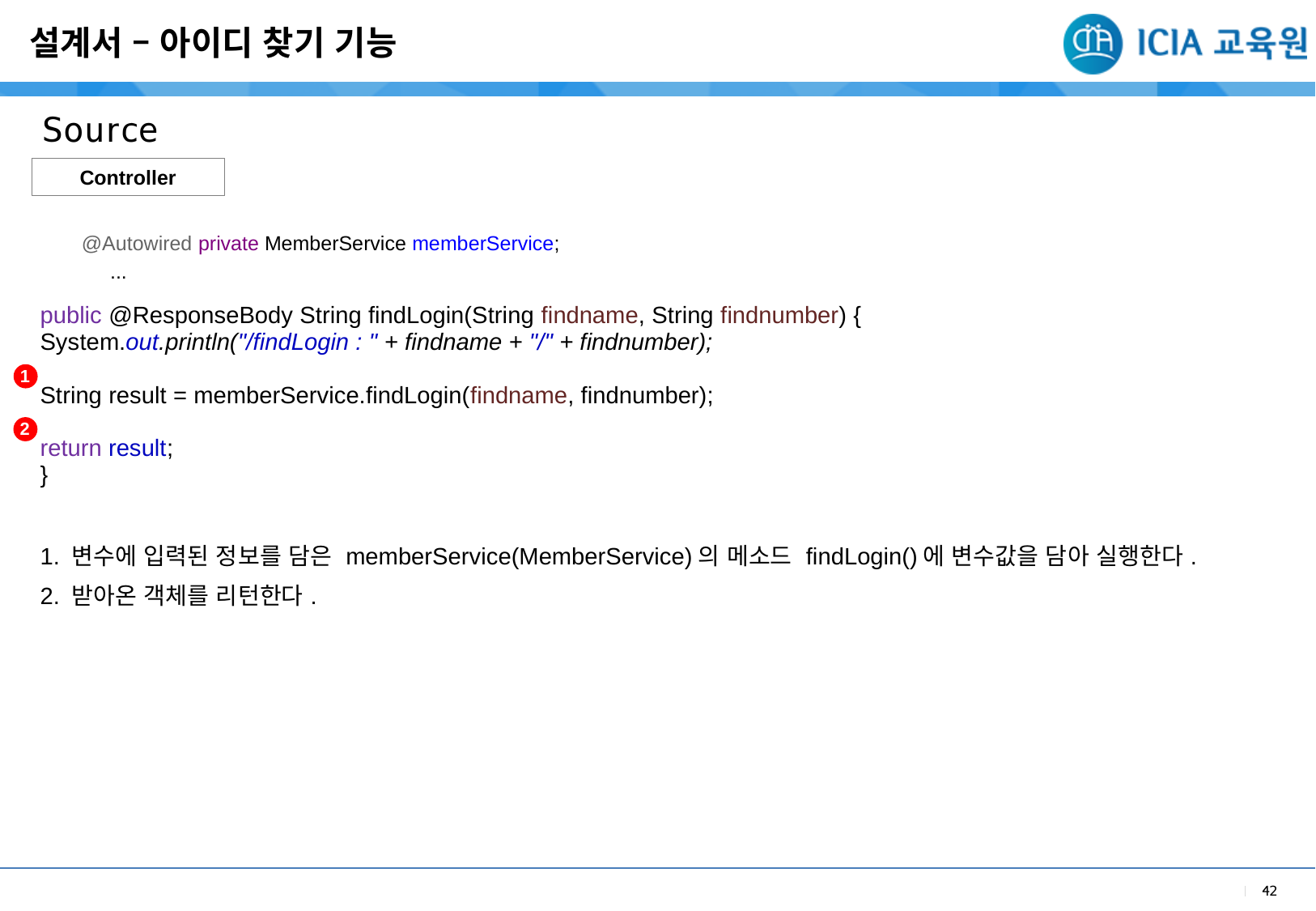

설계서 – 아이디 찾기 기능
Source
Controller

@Autowired private MemberService memberService;
     ...

|  |
| --- |
| public @ResponseBody String findLogin(String findname, String findnumber) { System.out.println("/findLogin : " + findname + "/" + findnumber); String result = memberService.findLogin(findname, findnumber); return result; } |
|  |
|  |
| --- |
| 1. 변수에 입력된 정보를 담은 memberService(MemberService)의 메소드 findLogin()에 변수값을 담아 실행한다. 2. 받아온 객체를 리턴한다. |
1

2